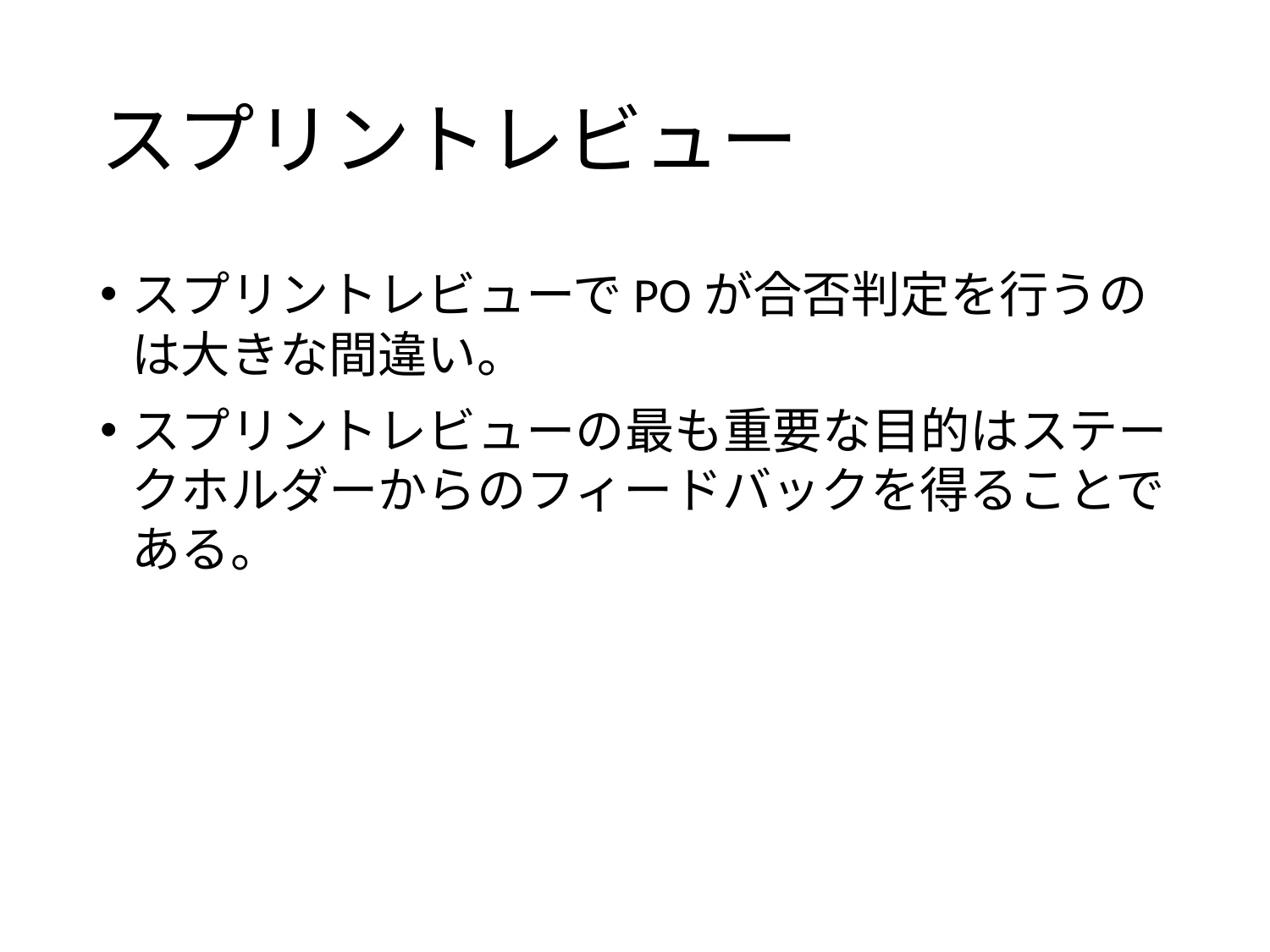

# スプリントレビュー
スプリントレビューでPOが合否判定を行うのは大きな間違い。
スプリントレビューの最も重要な目的はステークホルダーからのフィードバックを得ることである。